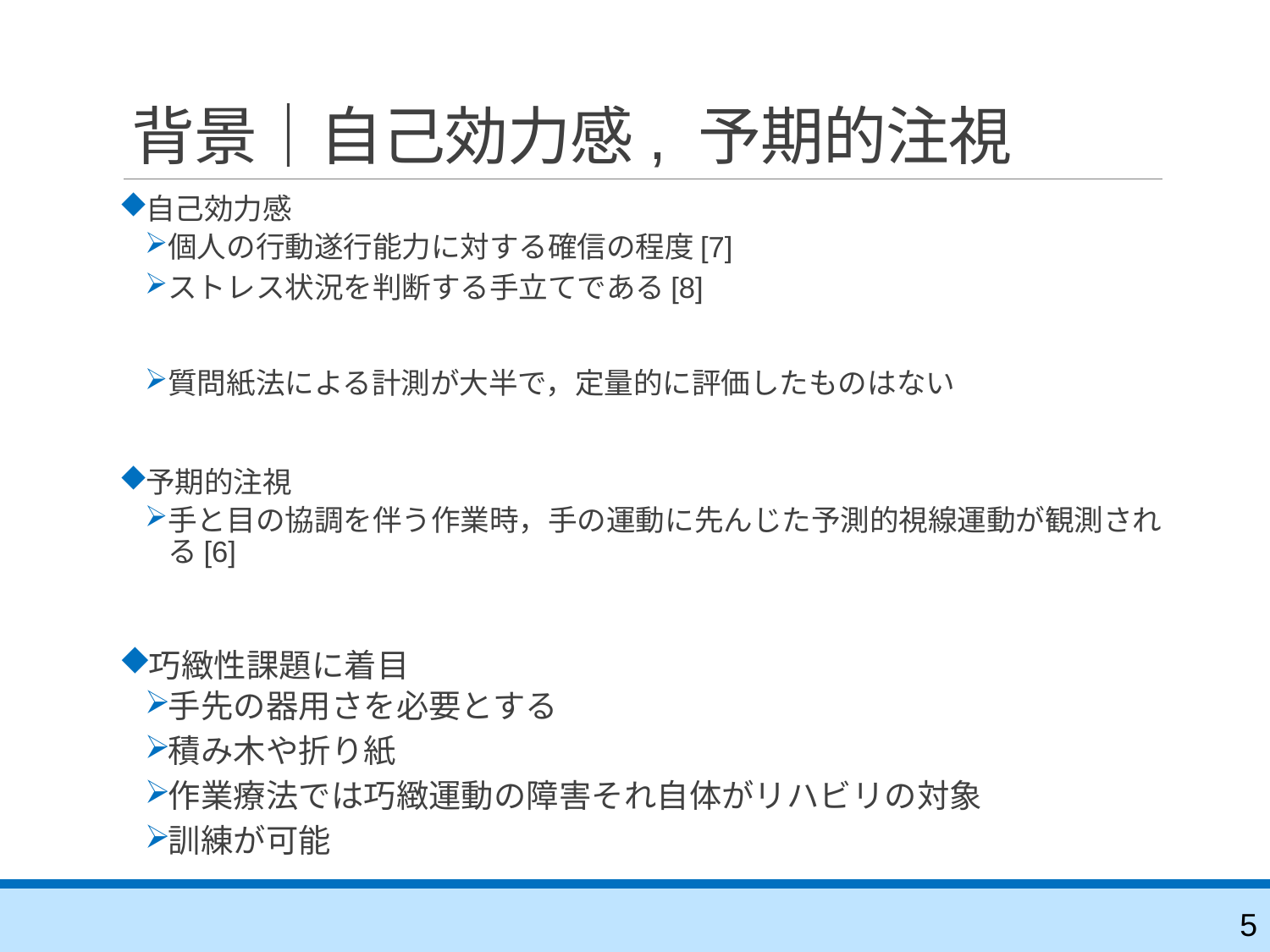

# 背景｜自己効力感, 予期的注視
自己効力感
個人の行動遂行能力に対する確信の程度[7]
ストレス状況を判断する手立てである[8]

質問紙法による計測が大半で，定量的に評価したものはない

予期的注視
手と目の協調を伴う作業時，手の運動に先んじた予測的視線運動が観測される[6]

巧緻性課題に着目
手先の器用さを必要とする
積み木や折り紙
作業療法では巧緻運動の障害それ自体がリハビリの対象
訓練が可能

[6]加藤正晴. 視線計測による乳児研究の新展開.心理学評論 52.1 (2009): 35-50.
[7] Albert Bandura. Self-efficacy: toward a unifying theory of behavior change. Psychological review, Vol. 84, No. 2, p. 191,1977
[8] Jerusalem, Matthias, and Ralf Schwarzer. Self-efficacy as a resource factor in stress appraisal processes. Self-efficacy: Thought control of action 195213 (1992).
5